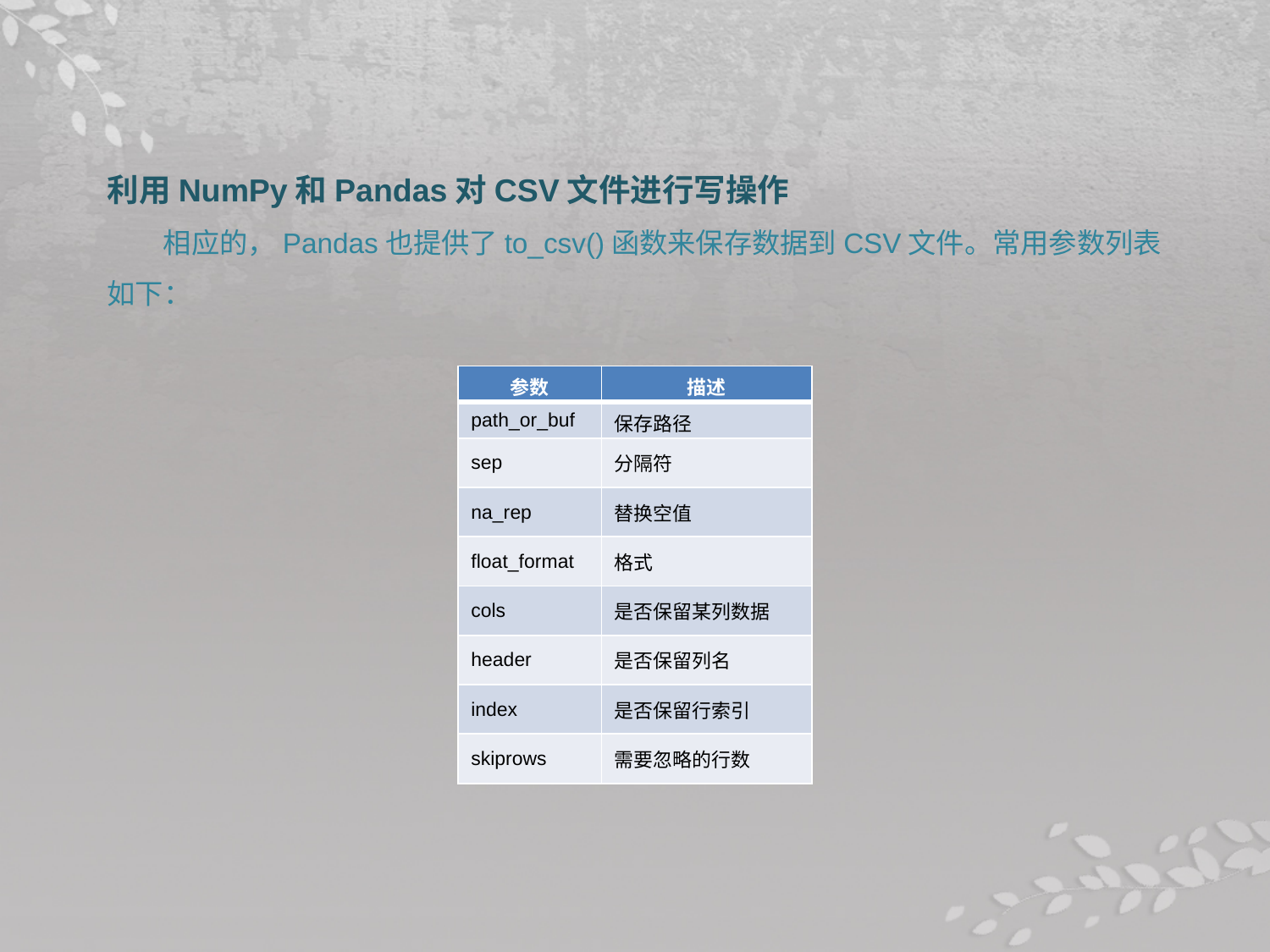

利用NumPy和Pandas对CSV文件进行写操作
相应的，Pandas也提供了to_csv()函数来保存数据到CSV文件。常用参数列表如下：
| 参数 | 描述 |
| --- | --- |
| path\_or\_buf | 保存路径 |
| sep | 分隔符 |
| na\_rep | 替换空值 |
| float\_format | 格式 |
| cols | 是否保留某列数据 |
| header | 是否保留列名 |
| index | 是否保留行索引 |
| skiprows | 需要忽略的行数 |